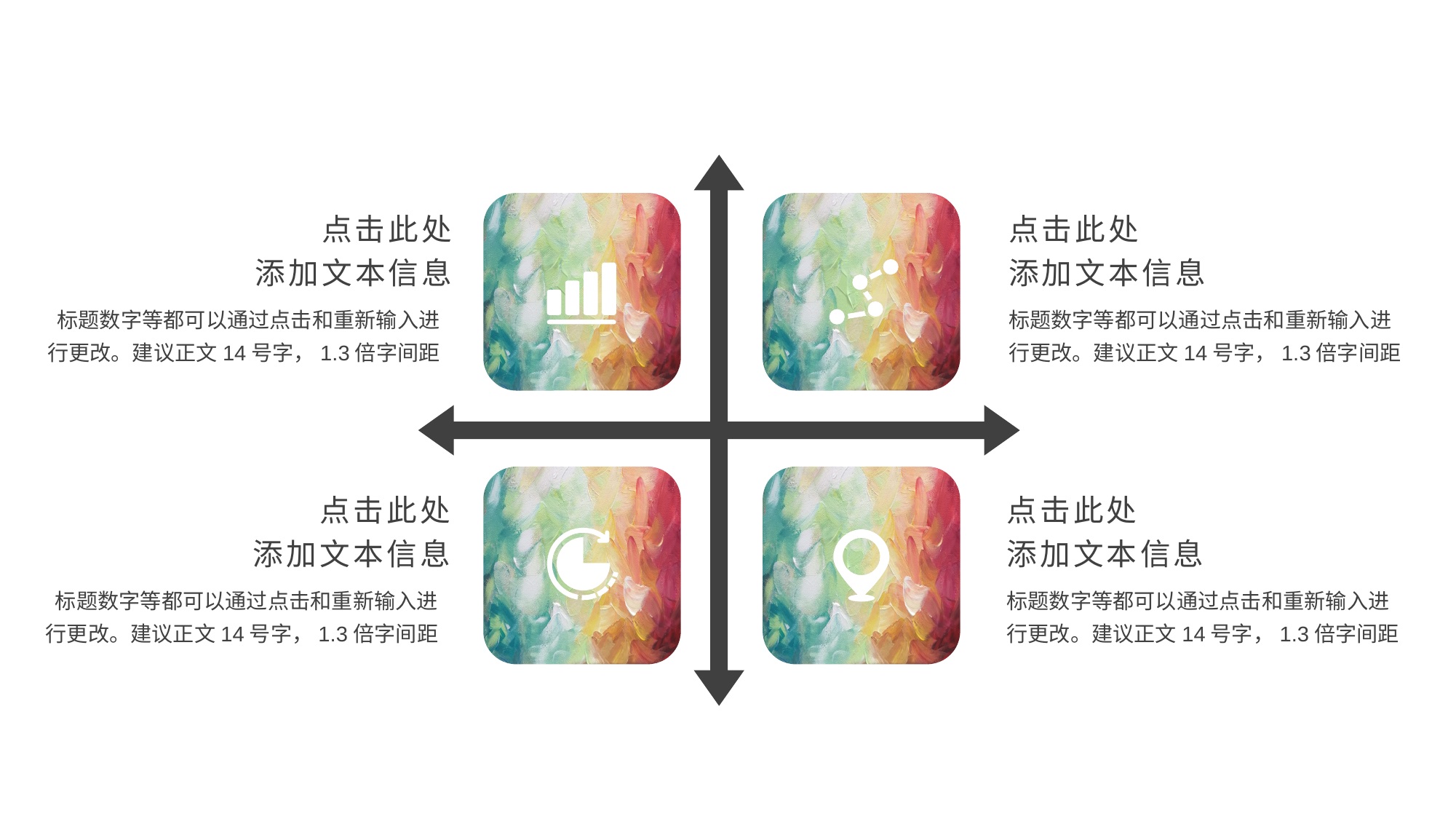

点击此处
添加文本信息
标题数字等都可以通过点击和重新输入进行更改。建议正文14号字，1.3倍字间距
点击此处
添加文本信息
标题数字等都可以通过点击和重新输入进行更改。建议正文14号字，1.3倍字间距

点击此处
添加文本信息
标题数字等都可以通过点击和重新输入进行更改。建议正文14号字，1.3倍字间距
点击此处
添加文本信息
标题数字等都可以通过点击和重新输入进行更改。建议正文14号字，1.3倍字间距